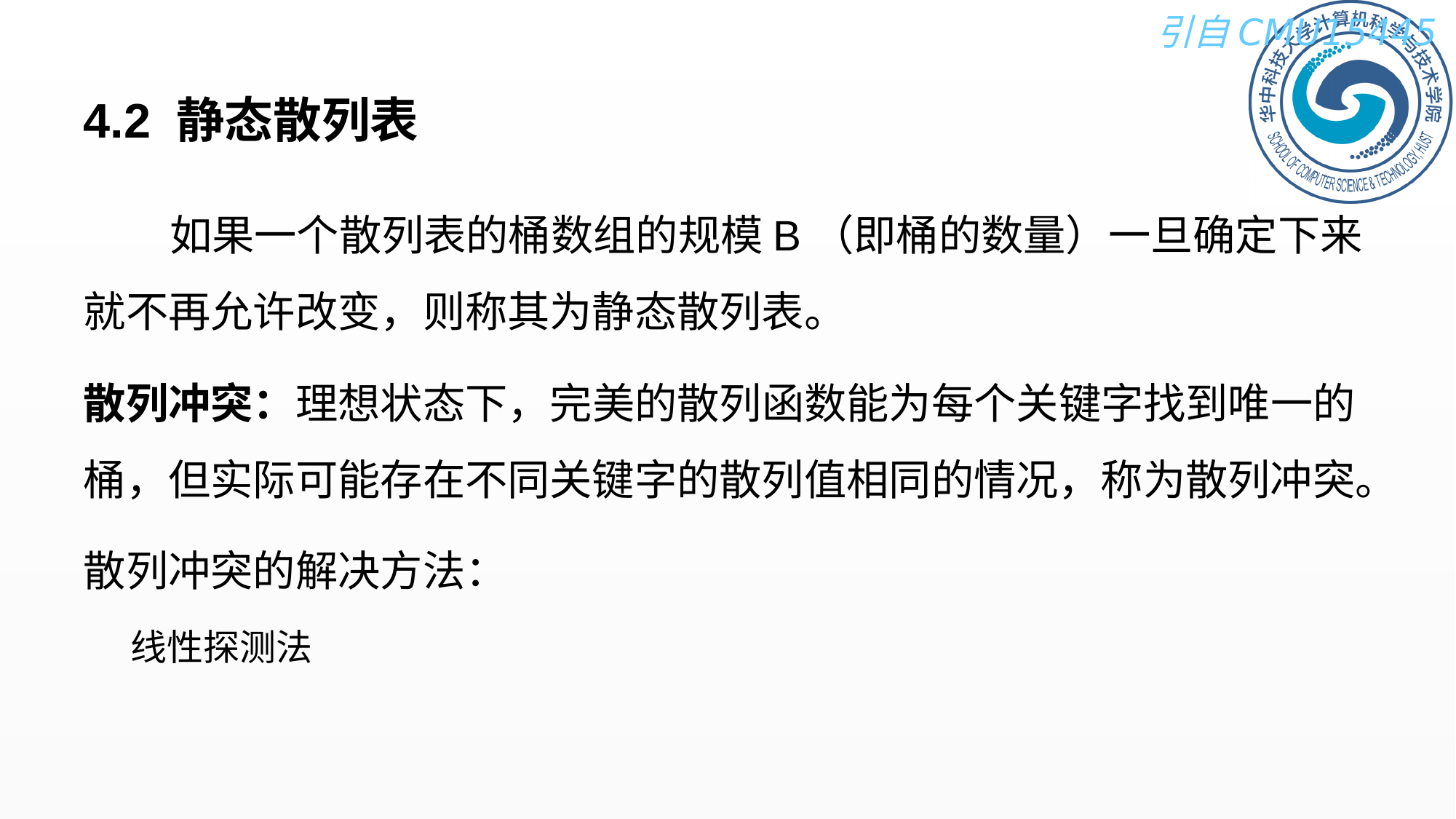

# 4.2 静态散列表
        如果一个散列表的桶数组的规模B（即桶的数量）一旦确定下来就不再允许改变，则称其为静态散列表。
散列冲突：理想状态下，完美的散列函数能为每个关键字找到唯一的桶，但实际可能存在不同关键字的散列值相同的情况，称为散列冲突。
散列冲突的解决方法：
线性探测法
117